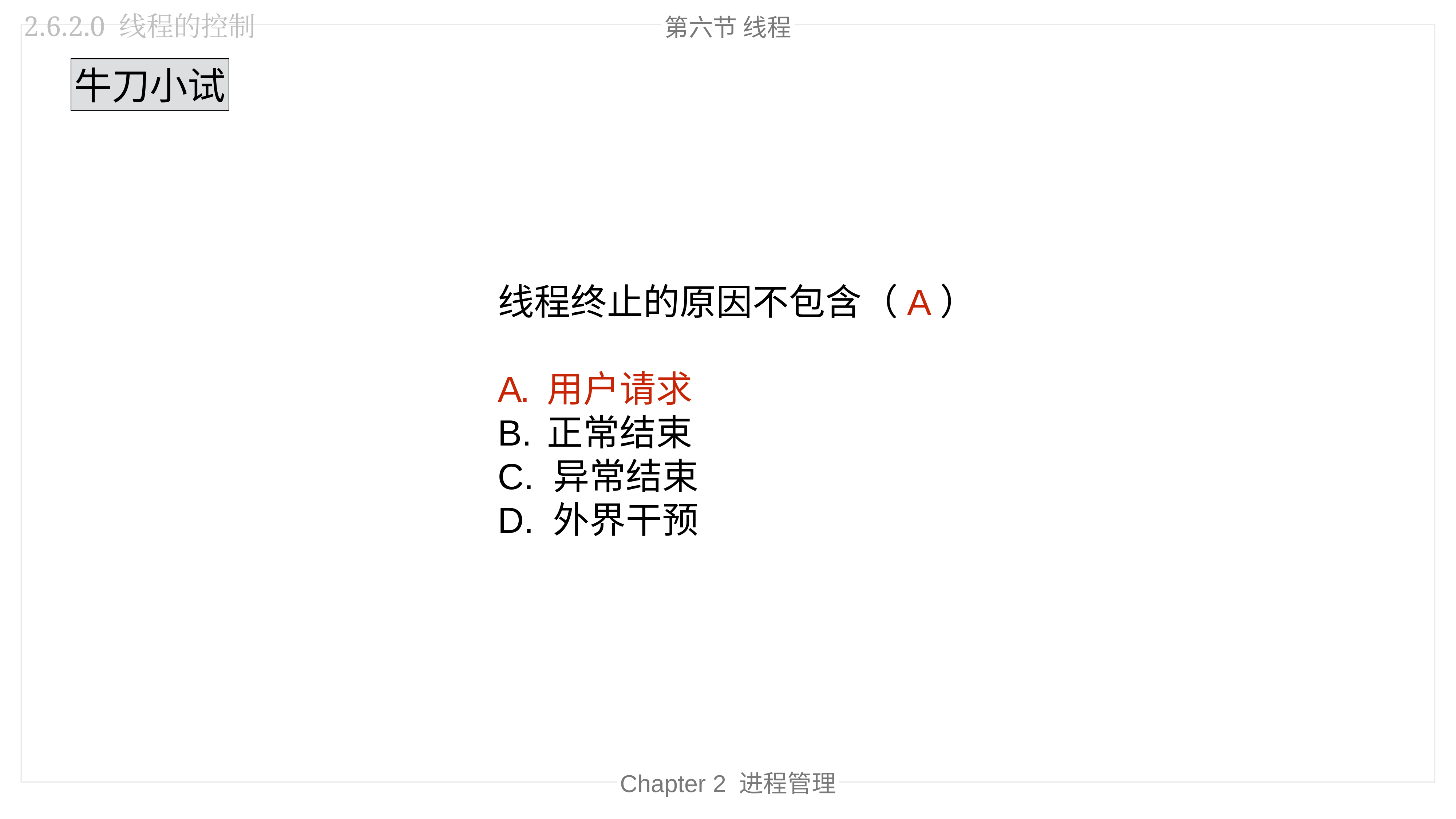

2.6.2.0 线程的控制
第六节 线程
牛刀小试
线程终止的原因不包含（A）

用户请求
正常结束
C. 异常结束
D. 外界干预
Chapter 2 进程管理